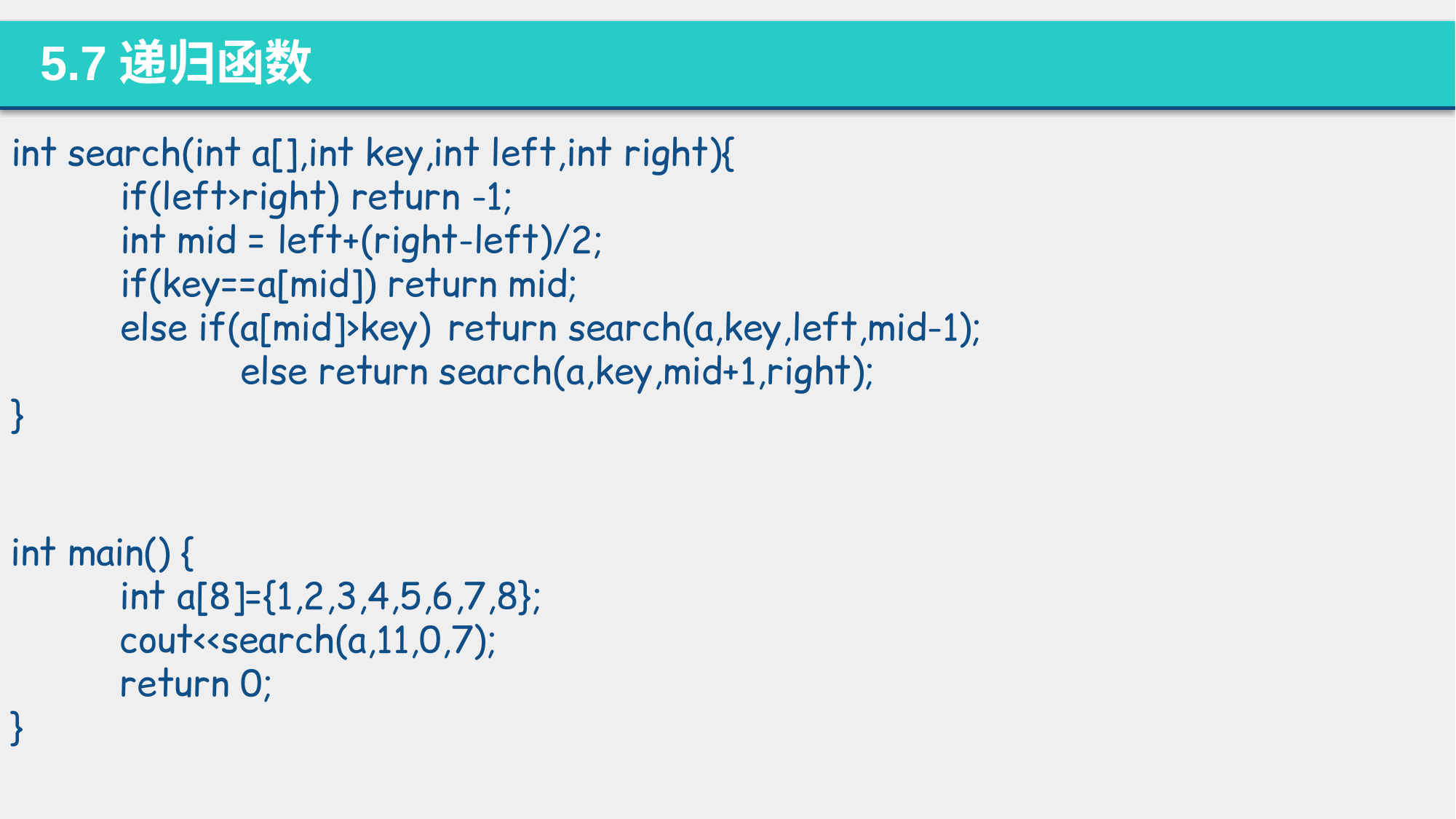

5.7递归函数
int search(int a[],int key,int left,int right){
	if(left>right) return -1;
	int mid = left+(right-left)/2;
	if(key==a[mid]) return mid;
	else if(a[mid]>key)	return search(a,key,left,mid-1);
		 else return search(a,key,mid+1,right);
}
int main() {
	int a[8]={1,2,3,4,5,6,7,8};
	cout<<search(a,11,0,7);
	return 0;
}